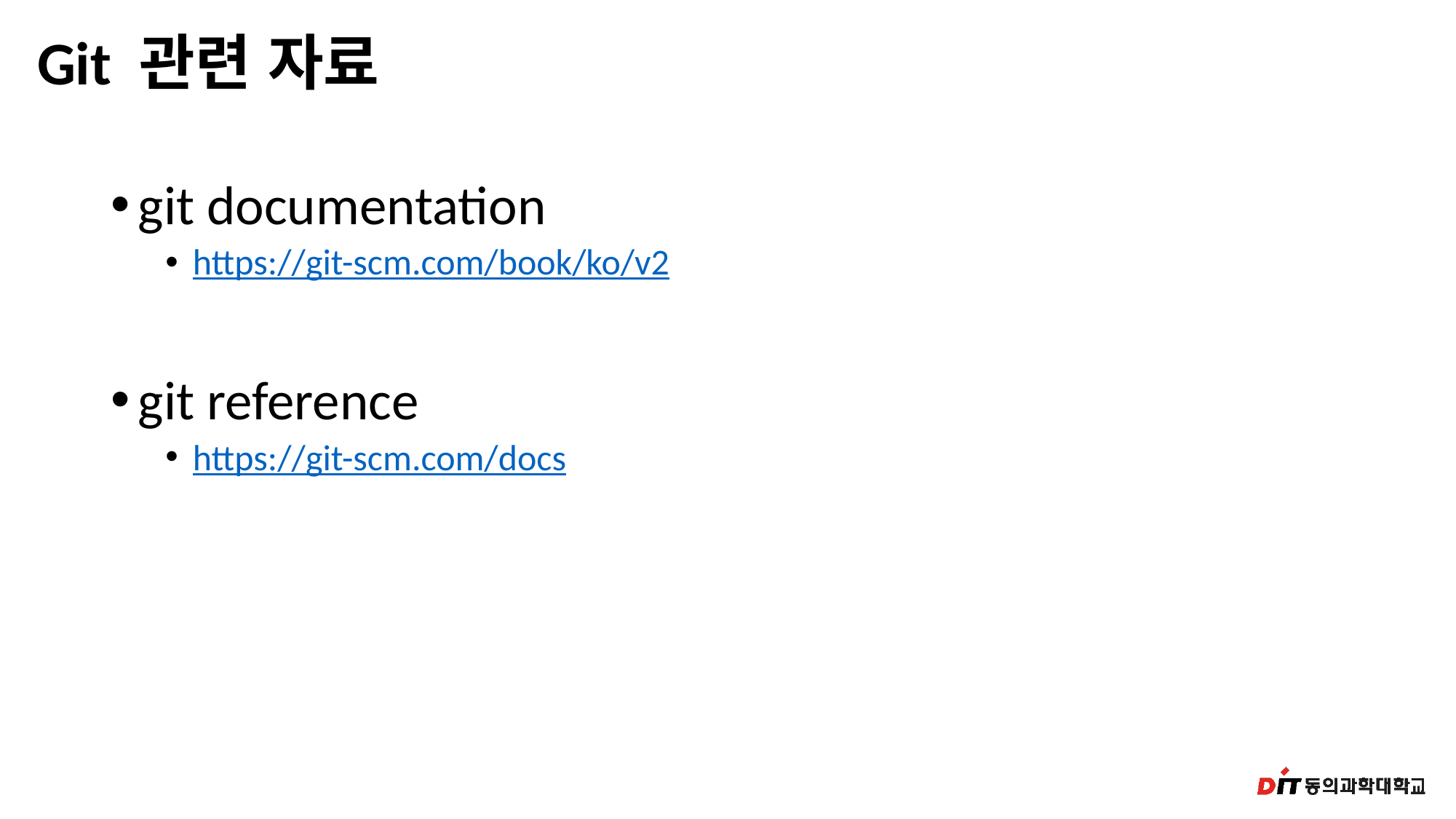

# Git 관련 자료
git documentation
https://git-scm.com/book/ko/v2

git reference
https://git-scm.com/docs